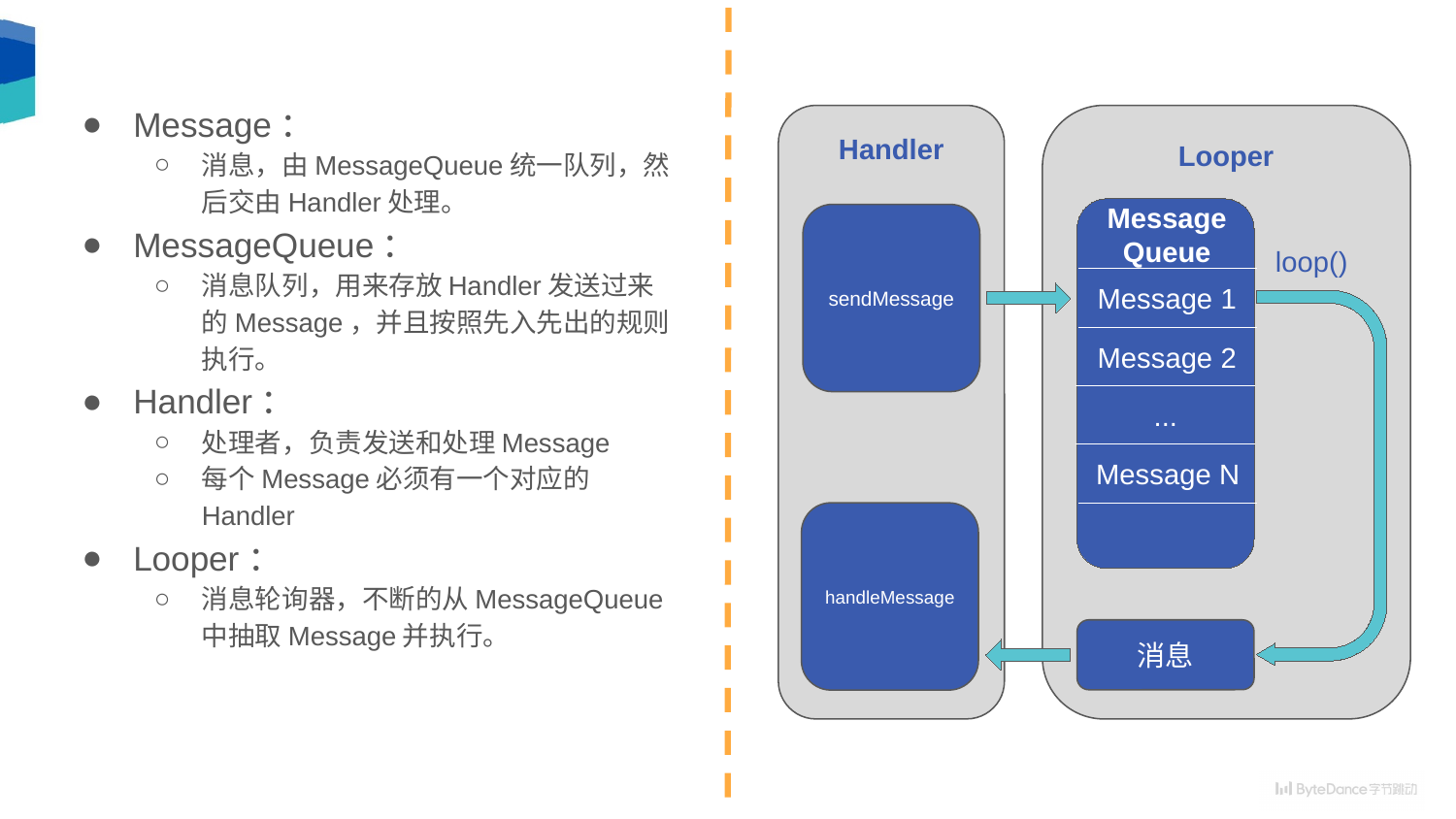

Message：
消息，由MessageQueue统一队列，然后交由Handler处理。
MessageQueue：
消息队列，用来存放Handler发送过来的Message，并且按照先入先出的规则执行。
Handler：
处理者，负责发送和处理Message
每个Message必须有一个对应的Handler
Looper：
消息轮询器，不断的从MessageQueue中抽取Message并执行。

Handler

Looper
Message
Queue

sendMessage
loop()
Message 1

Message 2

...

Message N

handleMessage

消息